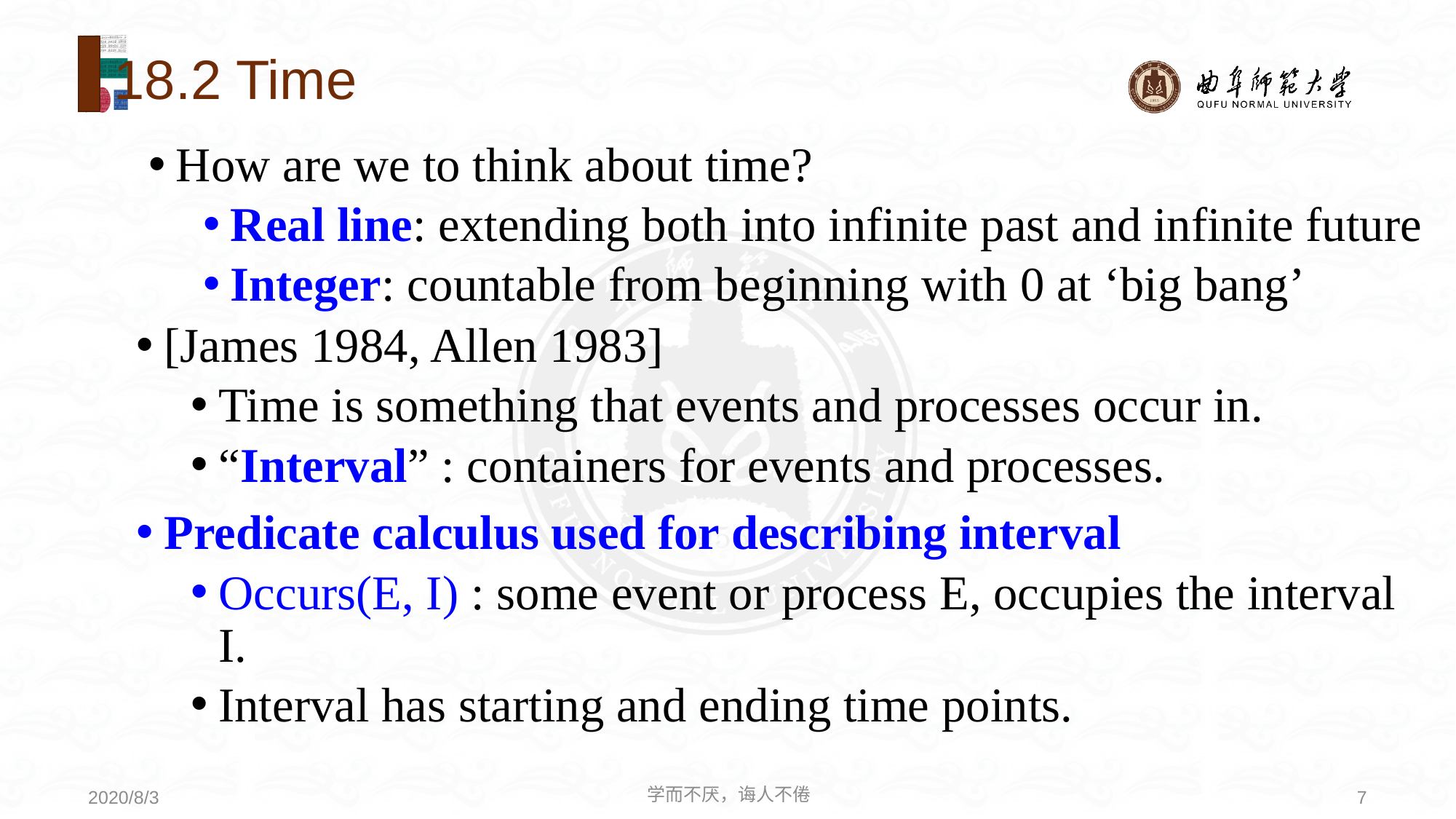

# 18.2 Time
How are we to think about time?
Real line: extending both into infinite past and infinite future
Integer: countable from beginning with 0 at ‘big bang’
[James 1984, Allen 1983]
Time is something that events and processes occur in.
“Interval” : containers for events and processes.
Predicate calculus used for describing interval
Occurs(E, I) : some event or process E, occupies the interval I.
Interval has starting and ending time points.
学而不厌，诲人不倦
7
2020/8/3